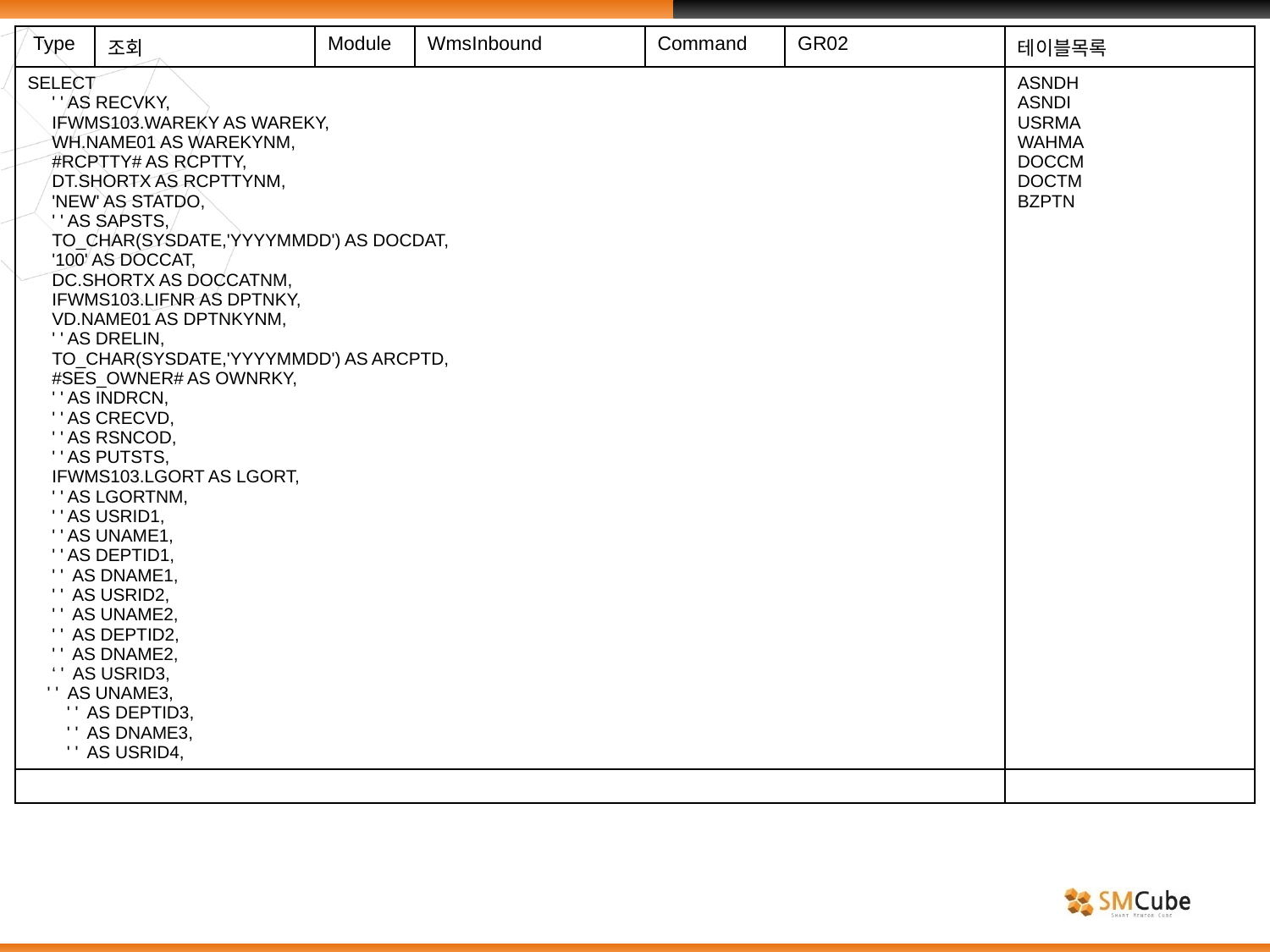

| Type | 조회 | Module | WmsInbound | Command | GR02 | 테이블목록 |
| --- | --- | --- | --- | --- | --- | --- |
| SELECT ' ' AS RECVKY, IFWMS103.WAREKY AS WAREKY, WH.NAME01 AS WAREKYNM, #RCPTTY# AS RCPTTY, DT.SHORTX AS RCPTTYNM, 'NEW' AS STATDO, ' ' AS SAPSTS, TO\_CHAR(SYSDATE,'YYYYMMDD') AS DOCDAT, '100' AS DOCCAT, DC.SHORTX AS DOCCATNM, IFWMS103.LIFNR AS DPTNKY, VD.NAME01 AS DPTNKYNM, ' ' AS DRELIN, TO\_CHAR(SYSDATE,'YYYYMMDD') AS ARCPTD, #SES\_OWNER# AS OWNRKY, ' ' AS INDRCN, ' ' AS CRECVD, ' ' AS RSNCOD, ' ' AS PUTSTS, IFWMS103.LGORT AS LGORT, ' ' AS LGORTNM, ' ' AS USRID1, ' ' AS UNAME1, ' ' AS DEPTID1, ' ' AS DNAME1, ' ' AS USRID2, ' ' AS UNAME2, ' ' AS DEPTID2, ' ' AS DNAME2, ‘ ' AS USRID3, ' ' AS UNAME3, ' ' AS DEPTID3, ' ' AS DNAME3, ' ' AS USRID4, |  |  |  |  |  | ASNDH ASNDI USRMA WAHMA DOCCM DOCTM BZPTN |
|  |  |  |  |  |  |  |